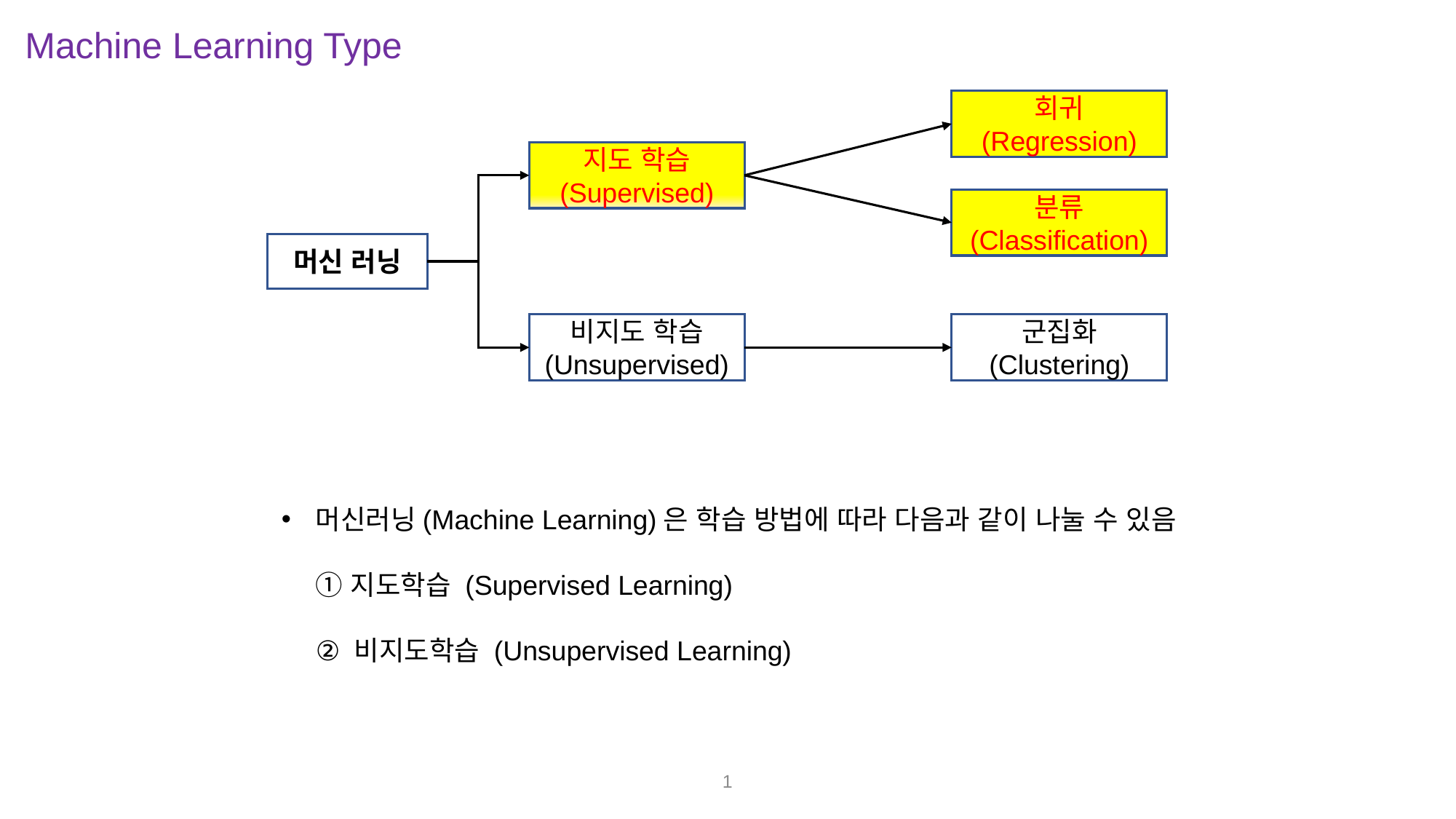

Machine Learning Type
회귀
(Regression)
지도 학습
(Supervised)
분류
(Classification)
머신 러닝
비지도 학습
(Unsupervised)
군집화
(Clustering)
머신러닝(Machine Learning)은 학습 방법에 따라 다음과 같이 나눌 수 있음
① 지도학습 (Supervised Learning)
② 비지도학습 (Unsupervised Learning)

1